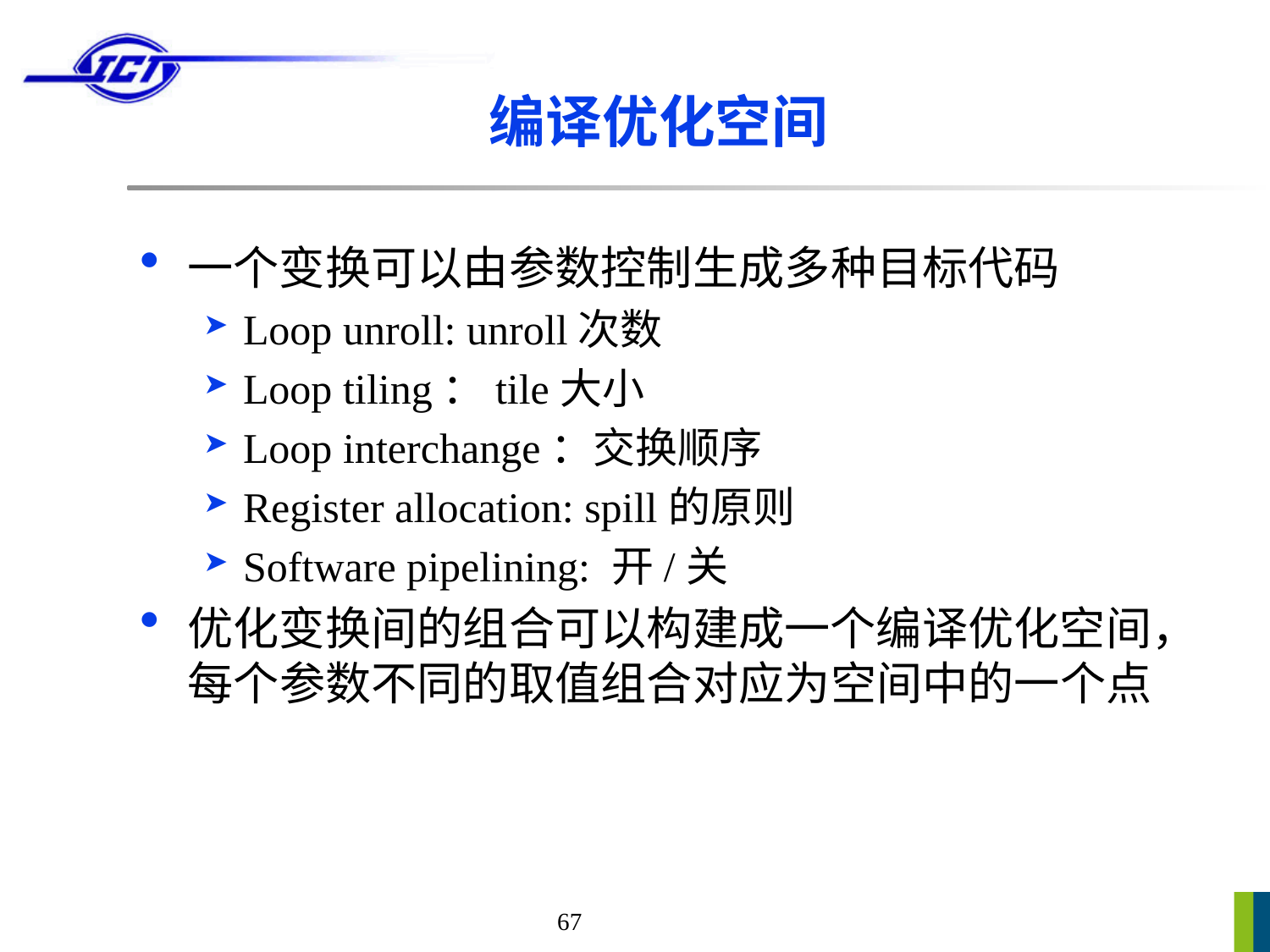

# 编译优化空间
一个变换可以由参数控制生成多种目标代码
Loop unroll: unroll次数
Loop tiling：tile大小
Loop interchange：交换顺序
Register allocation: spill的原则
Software pipelining: 开/关
优化变换间的组合可以构建成一个编译优化空间，每个参数不同的取值组合对应为空间中的一个点